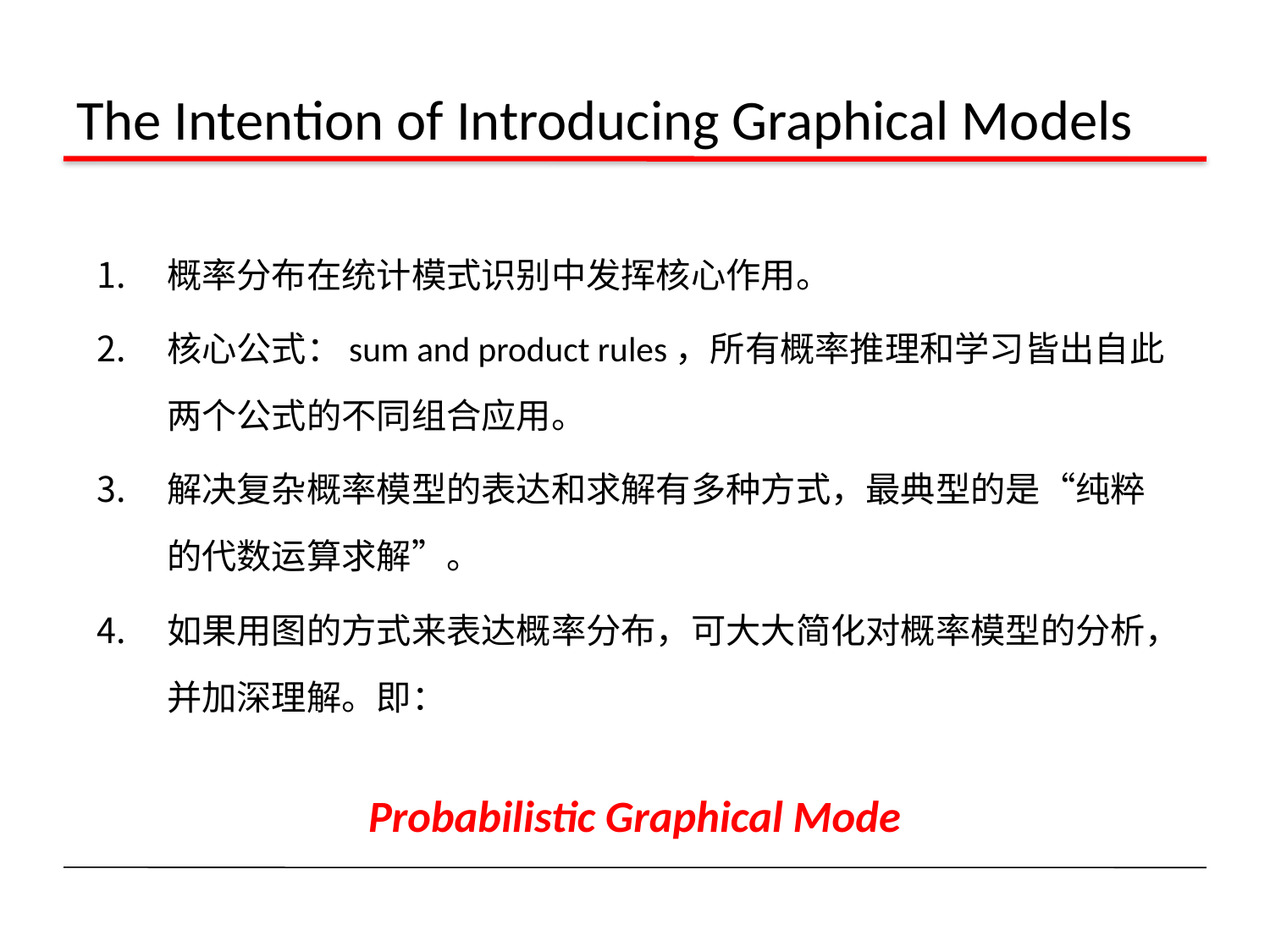

# The Intention of Introducing Graphical Models
概率分布在统计模式识别中发挥核心作用。
核心公式：sum and product rules，所有概率推理和学习皆出自此两个公式的不同组合应用。
解决复杂概率模型的表达和求解有多种方式，最典型的是“纯粹的代数运算求解”。
如果用图的方式来表达概率分布，可大大简化对概率模型的分析，并加深理解。即：

Probabilistic Graphical Mode